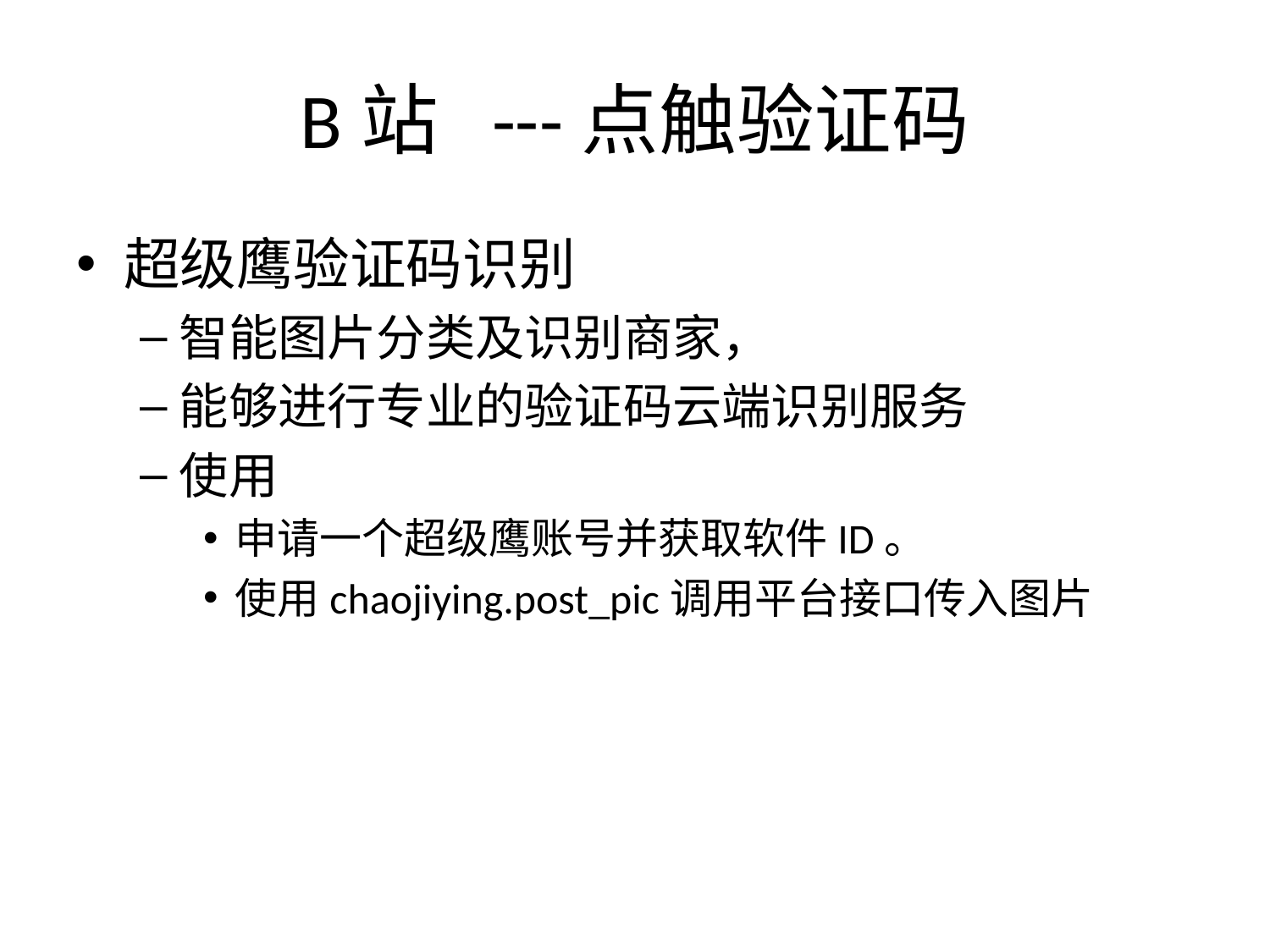

# B站  ---点触验证码
超级鹰验证码识别
智能图片分类及识别商家，
能够进行专业的验证码云端识别服务
使用
申请一个超级鹰账号并获取软件ID。
使用chaojiying.post_pic调用平台接口传入图片